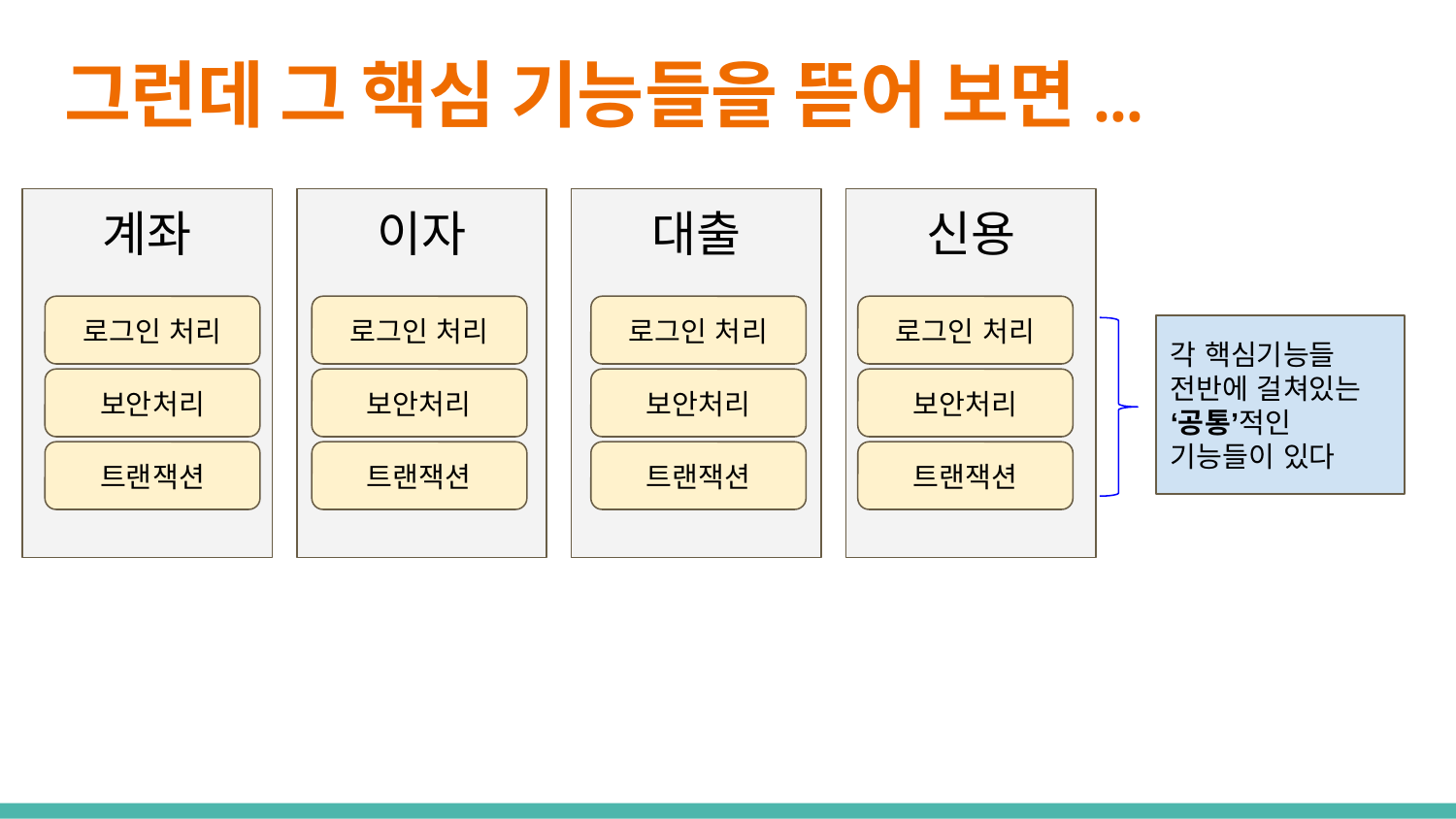

# 그런데 그 핵심 기능들을 뜯어 보면...
계좌

이자
대출
신용
로그인 처리
로그인 처리
로그인 처리
로그인 처리
각 핵심기능들 전반에 걸쳐있는 ‘공통’적인 기능들이 있다

보안처리
보안처리
보안처리
보안처리
트랜잭션
트랜잭션
트랜잭션
트랜잭션